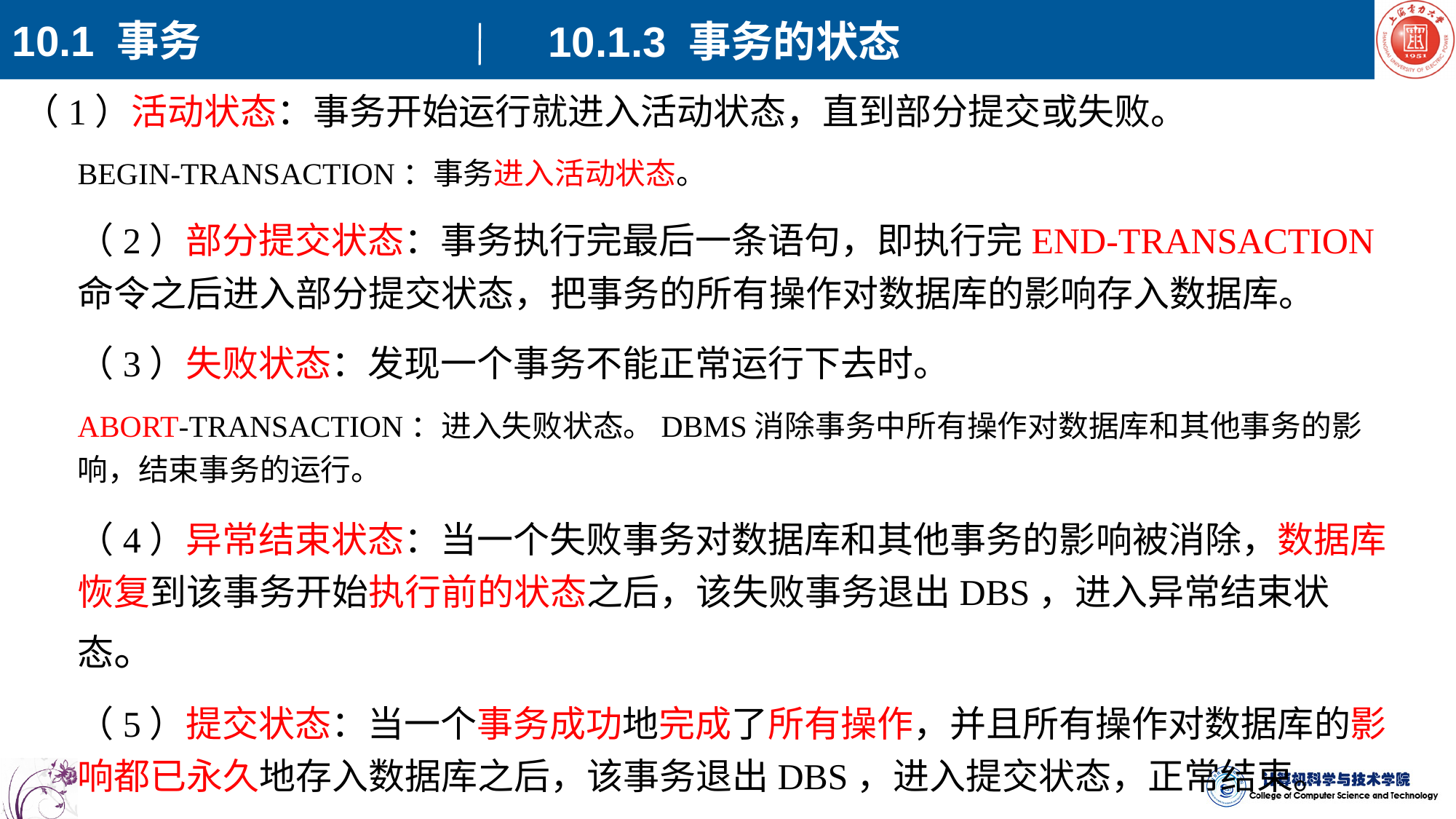

10.1 事务
10.1.3 事务的状态
（1）活动状态：事务开始运行就进入活动状态，直到部分提交或失败。
BEGIN-TRANSACTION：事务进入活动状态。
（2）部分提交状态：事务执行完最后一条语句，即执行完END-TRANSACTION命令之后进入部分提交状态，把事务的所有操作对数据库的影响存入数据库。
（3）失败状态：发现一个事务不能正常运行下去时。
ABORT-TRANSACTION：进入失败状态。DBMS消除事务中所有操作对数据库和其他事务的影响，结束事务的运行。
（4）异常结束状态：当一个失败事务对数据库和其他事务的影响被消除，数据库恢复到该事务开始执行前的状态之后，该失败事务退出DBS，进入异常结束状态。
（5）提交状态：当一个事务成功地完成了所有操作，并且所有操作对数据库的影响都已永久地存入数据库之后，该事务退出DBS，进入提交状态，正常结束。
COMMIT-TRANSACTION：事务进入提交状态。